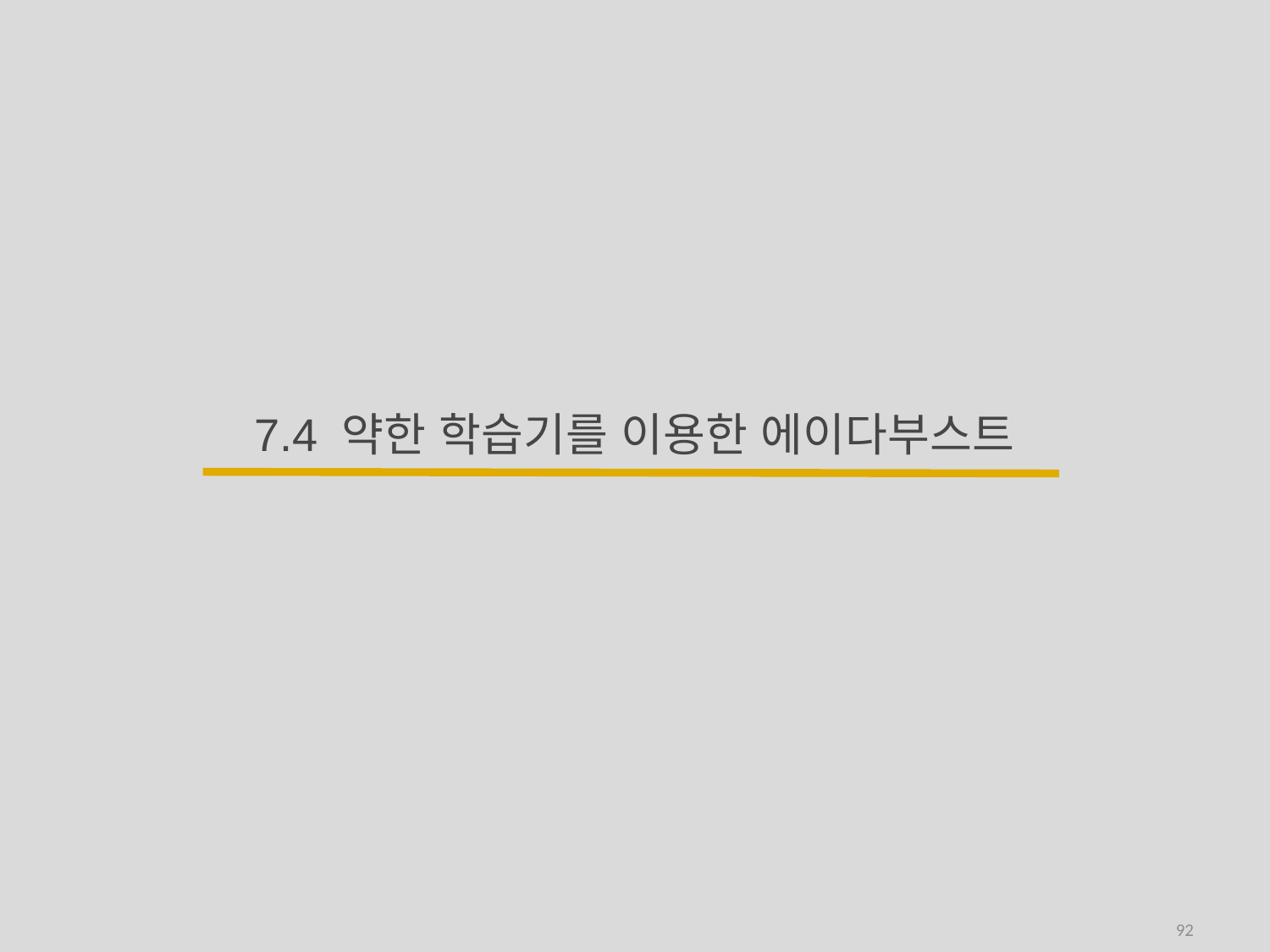

# 7.4 약한 학습기를 이용한 에이다부스트
92